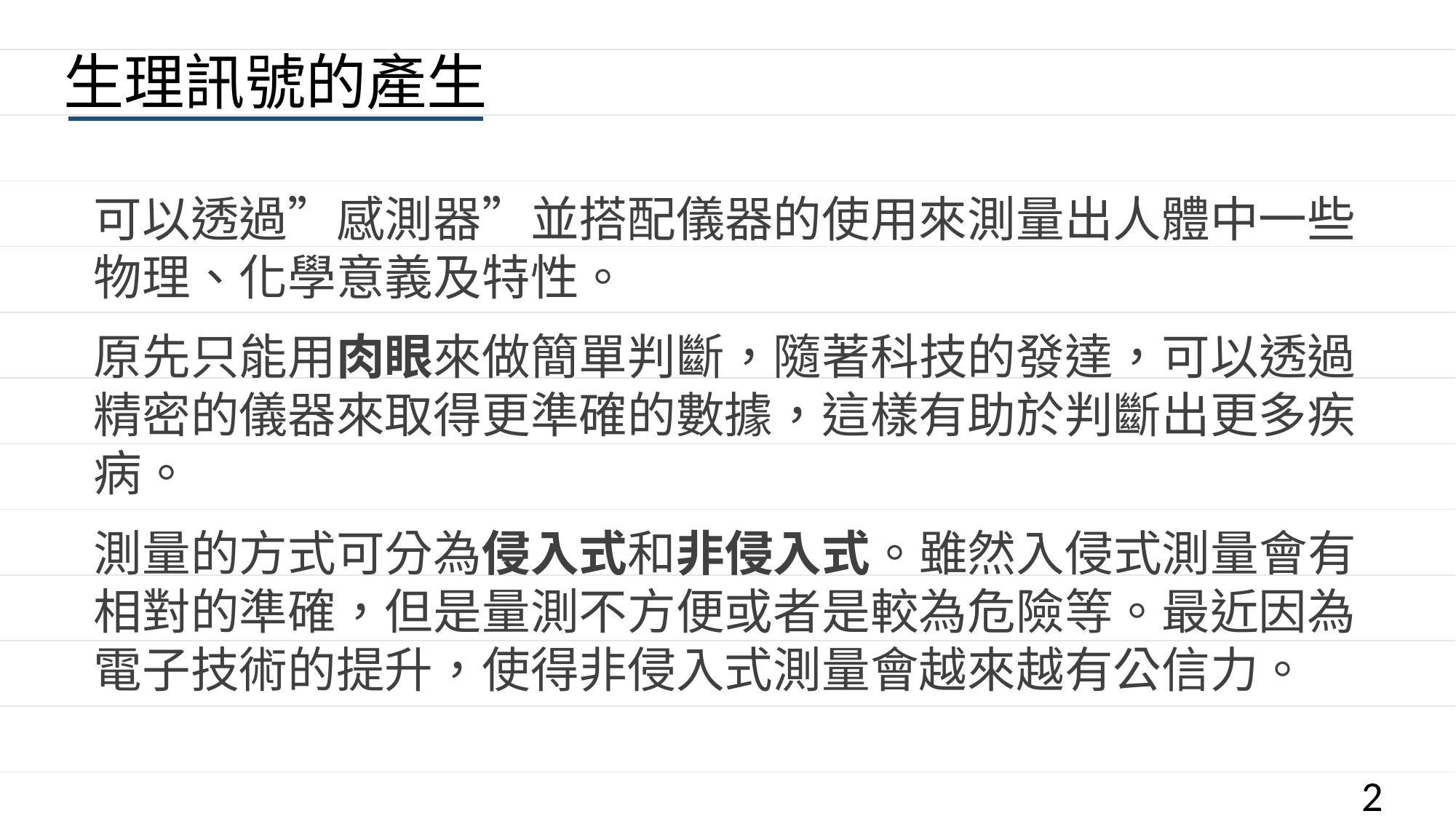

生理訊號的產生
可以透過”感測器”並搭配儀器的使用來測量出人體中一些物理、化學意義及特性。
原先只能用肉眼來做簡單判斷，隨著科技的發達，可以透過精密的儀器來取得更準確的數據，這樣有助於判斷出更多疾病。
測量的方式可分為侵入式和非侵入式。雖然入侵式測量會有相對的準確，但是量測不方便或者是較為危險等。最近因為電子技術的提升，使得非侵入式測量會越來越有公信力。
2